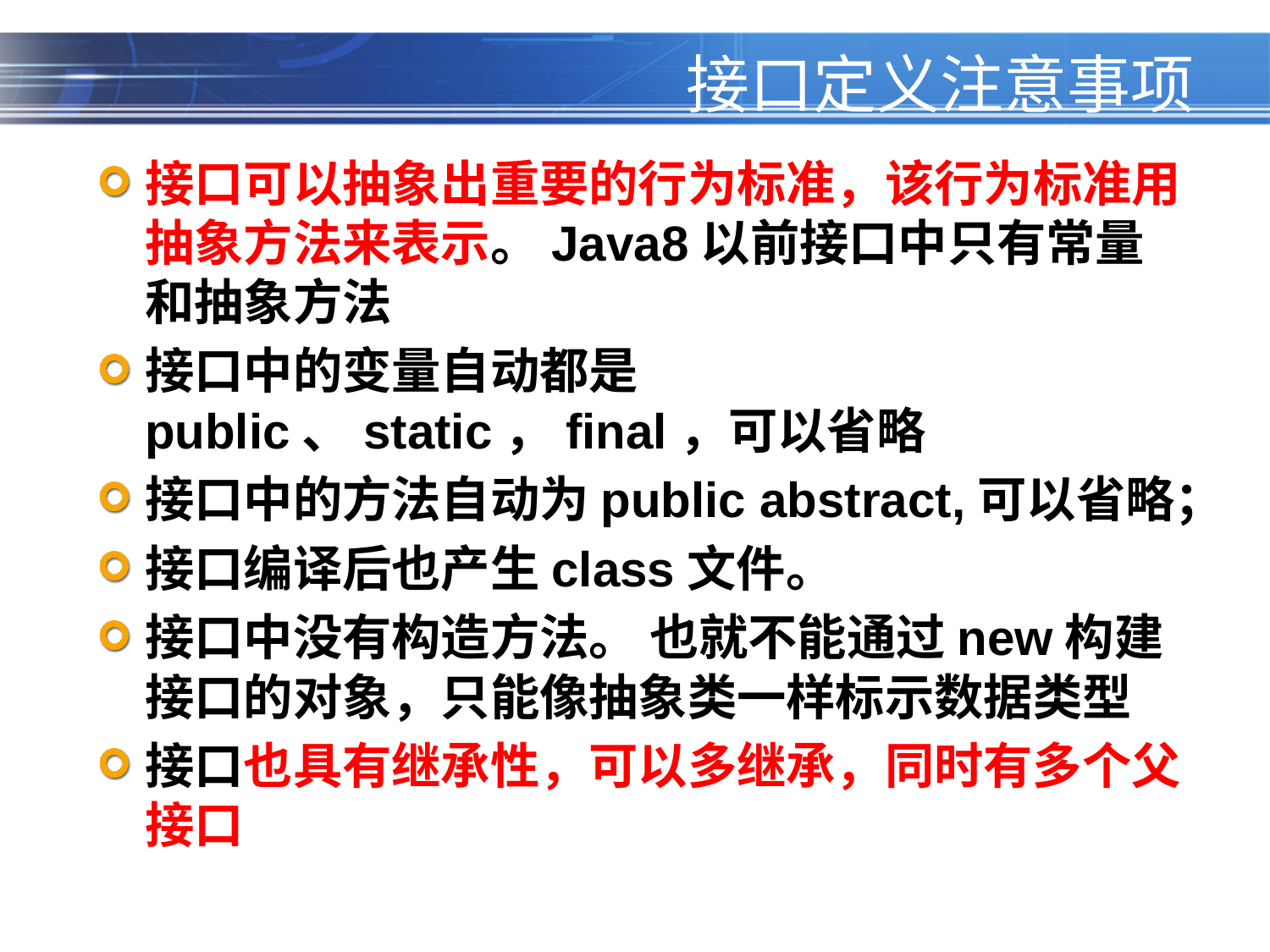

# 接口定义注意事项
接口可以抽象出重要的行为标准，该行为标准用抽象方法来表示。Java8以前接口中只有常量和抽象方法
接口中的变量自动都是public、static，final，可以省略
接口中的方法自动为public abstract,可以省略；
接口编译后也产生class文件。
接口中没有构造方法。 也就不能通过new构建接口的对象，只能像抽象类一样标示数据类型
接口也具有继承性，可以多继承，同时有多个父接口